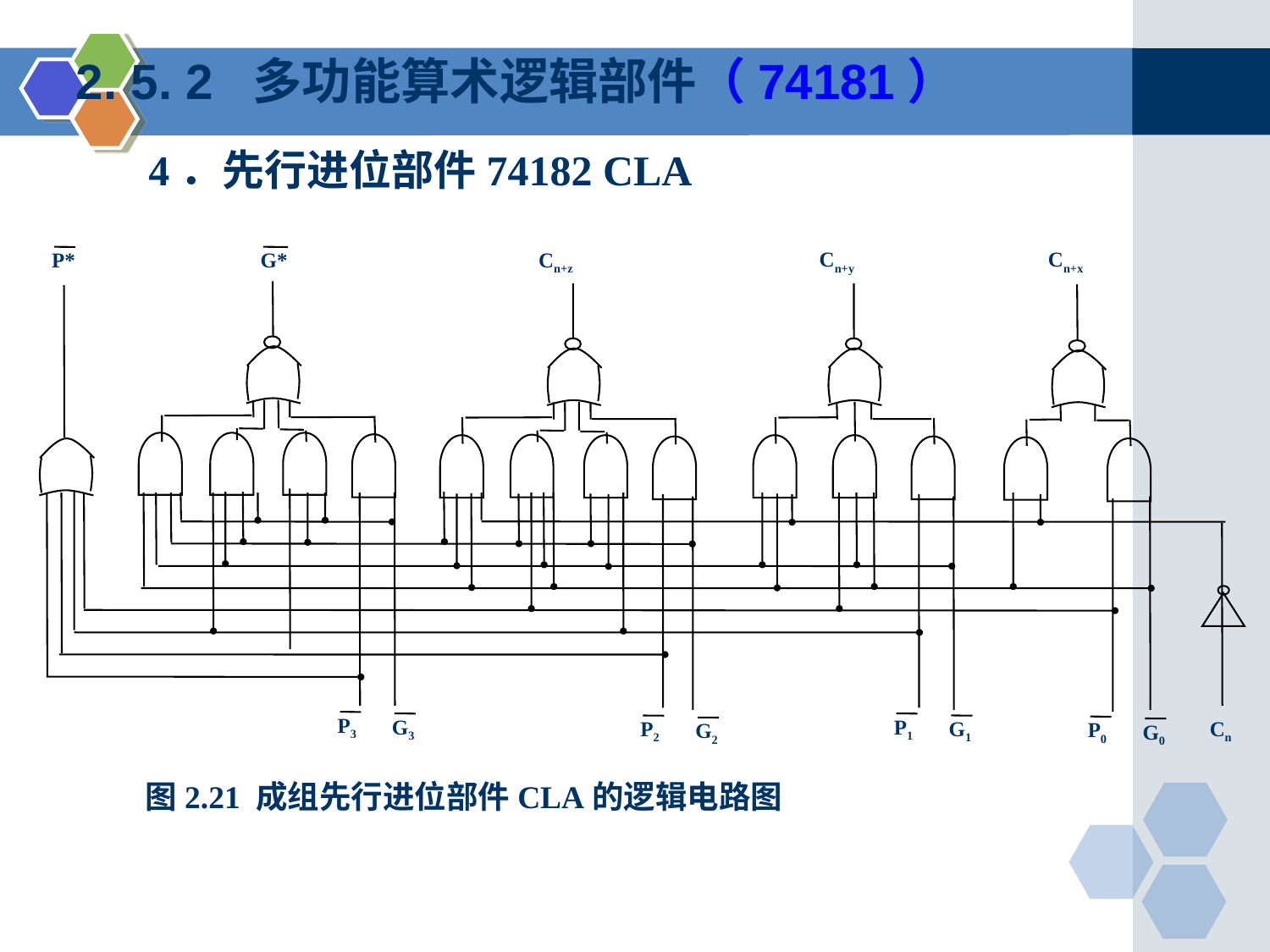

2. 5. 2  多功能算术逻辑部件（74181）
 4．先行进位部件74182 CLA
Cn+y
Cn+x

P*

G*
Cn+z

P3

G3

P1

G1

P2

G2
Cn

P0

G0
        图2.21 成组先行进位部件CLA的逻辑电路图